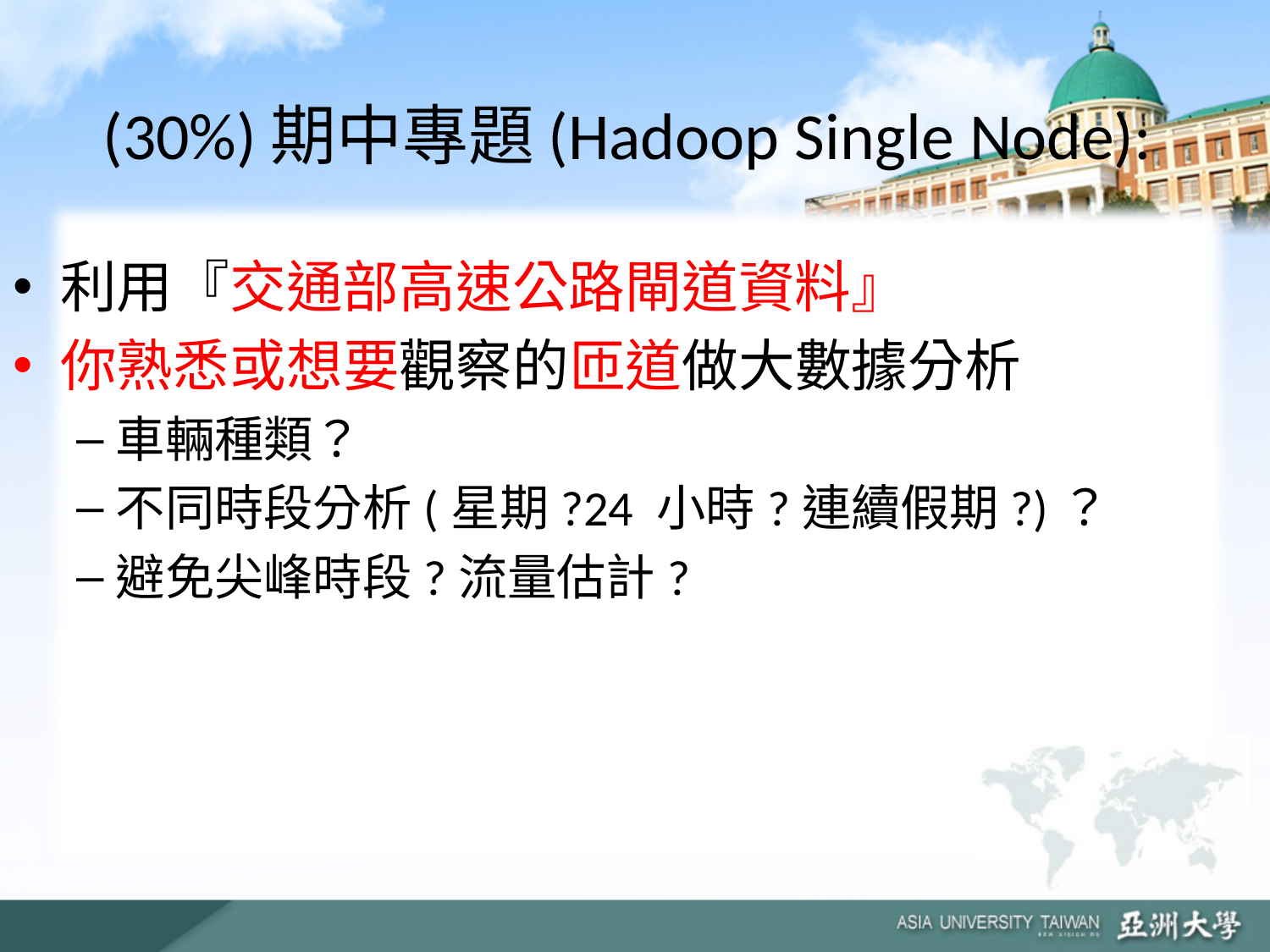

# (30%)期中專題(Hadoop Single Node):
利用『交通部高速公路閘道資料』
你熟悉或想要觀察的匝道做大數據分析
車輛種類？
不同時段分析(星期?24 小時?連續假期?)？
避免尖峰時段?流量估計?